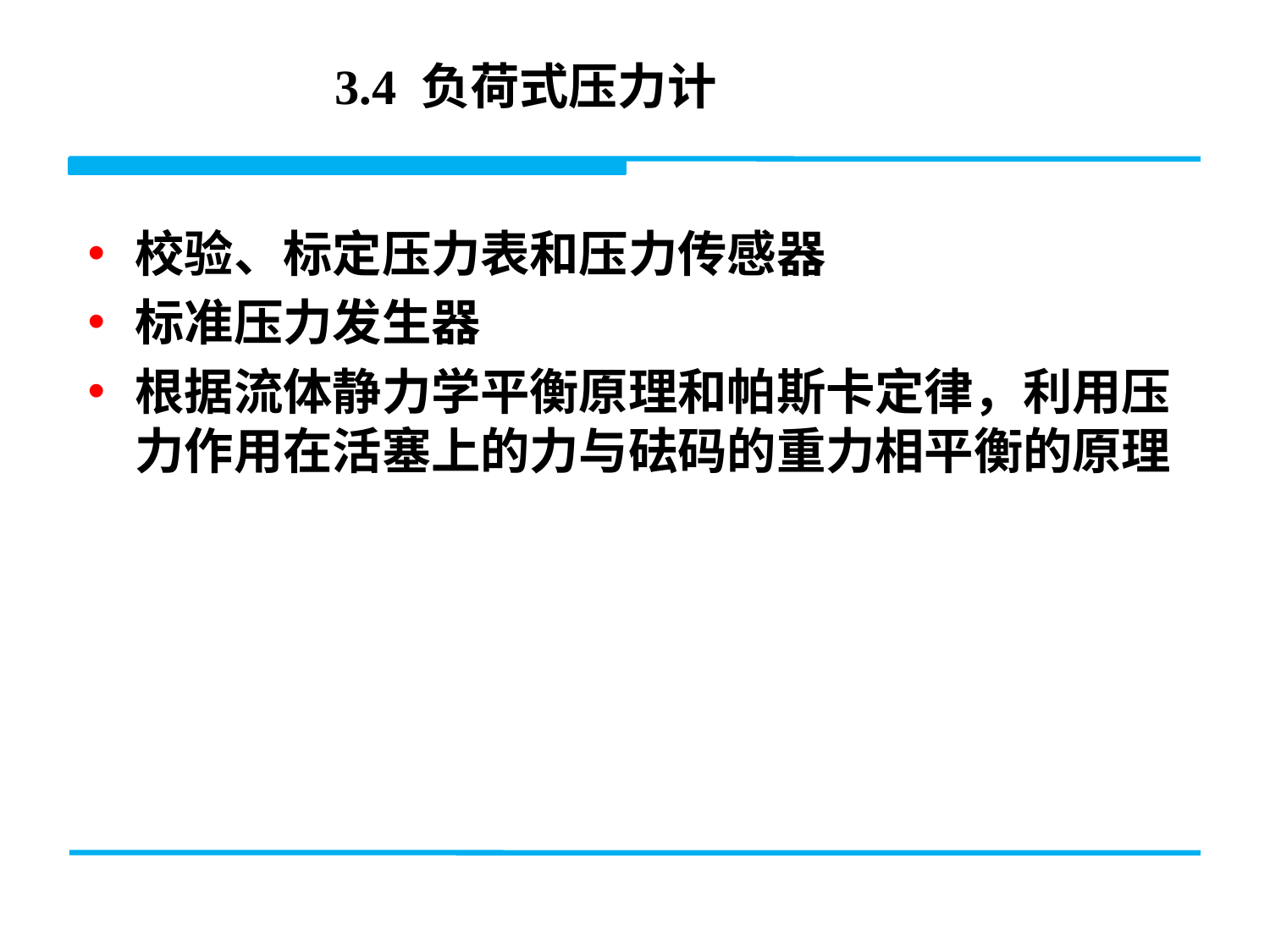

# 3.4 负荷式压力计
校验、标定压力表和压力传感器
标准压力发生器
根据流体静力学平衡原理和帕斯卡定律，利用压力作用在活塞上的力与砝码的重力相平衡的原理